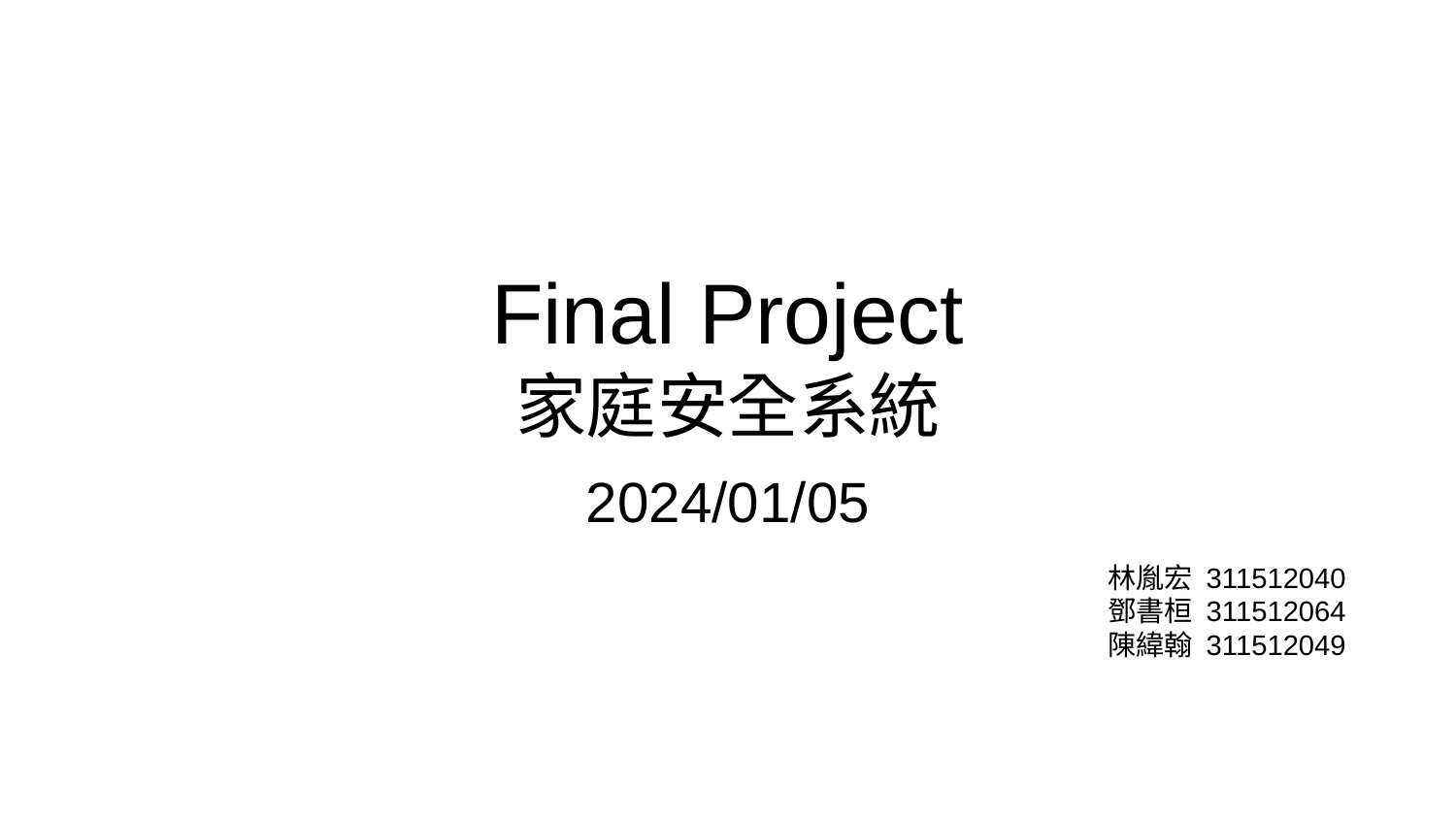

# Final Project
家庭安全系統
2024/01/05
林胤宏 311512040
鄧書桓 311512064
陳緯翰 311512049